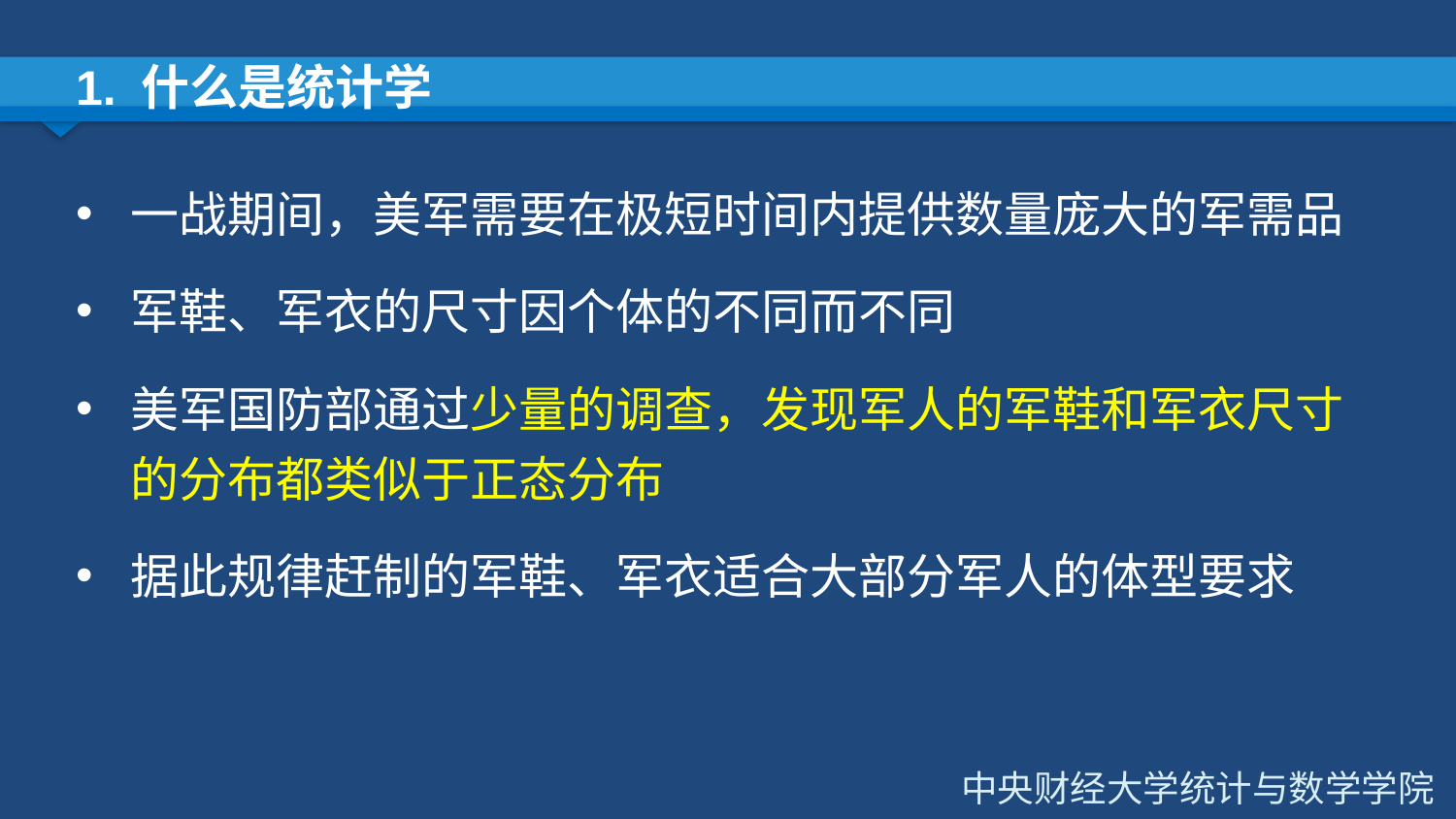

# 1. 什么是统计学
一战期间，美军需要在极短时间内提供数量庞大的军需品
军鞋、军衣的尺寸因个体的不同而不同
美军国防部通过少量的调查，发现军人的军鞋和军衣尺寸的分布都类似于正态分布
据此规律赶制的军鞋、军衣适合大部分军人的体型要求